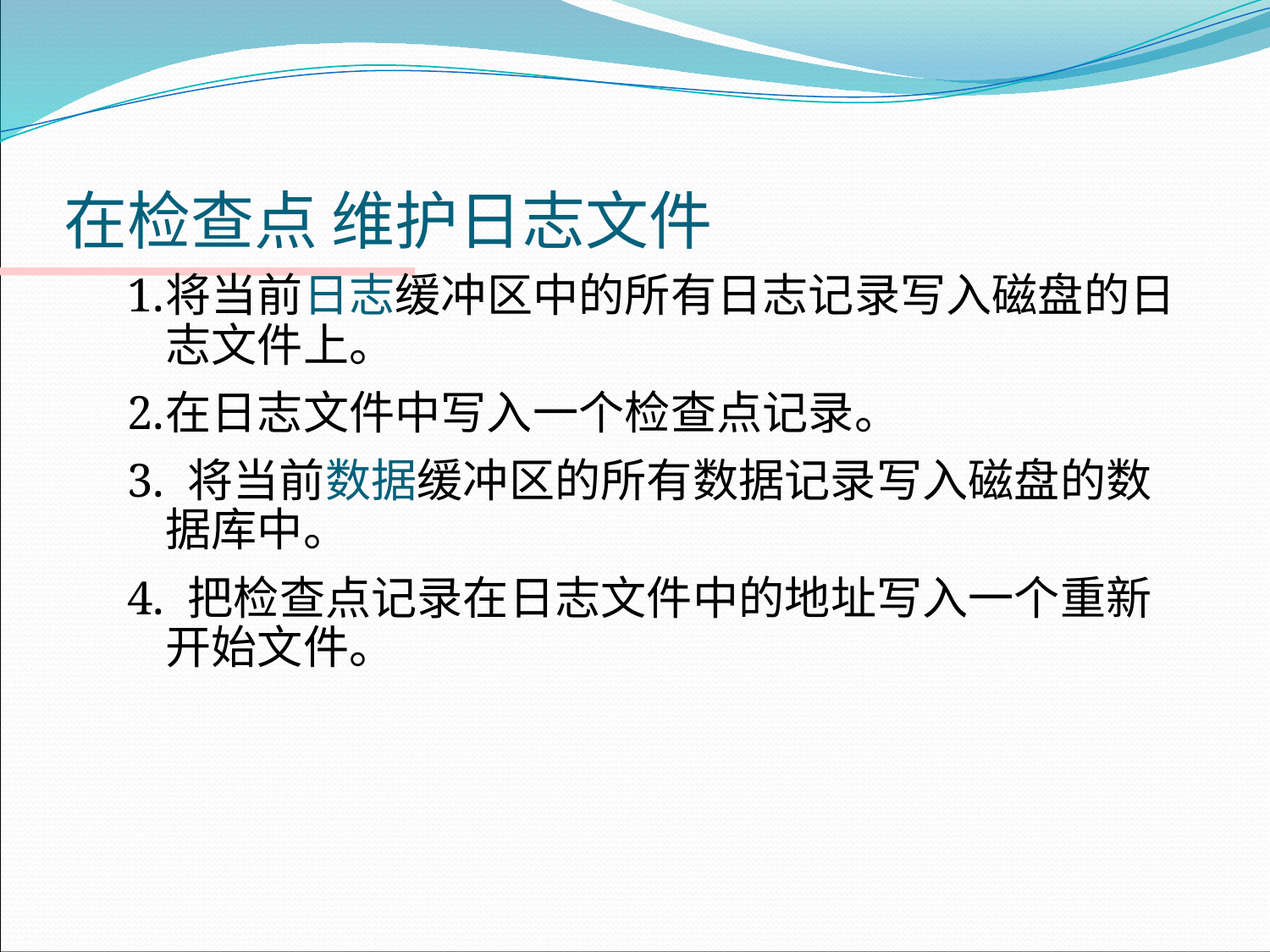

# 在检查点 维护日志文件
1.	将当前日志缓冲区中的所有日志记录写入磁盘的日志文件上。
2.	在日志文件中写入一个检查点记录。
3. 将当前数据缓冲区的所有数据记录写入磁盘的数据库中。
4. 把检查点记录在日志文件中的地址写入一个重新开始文件。

963